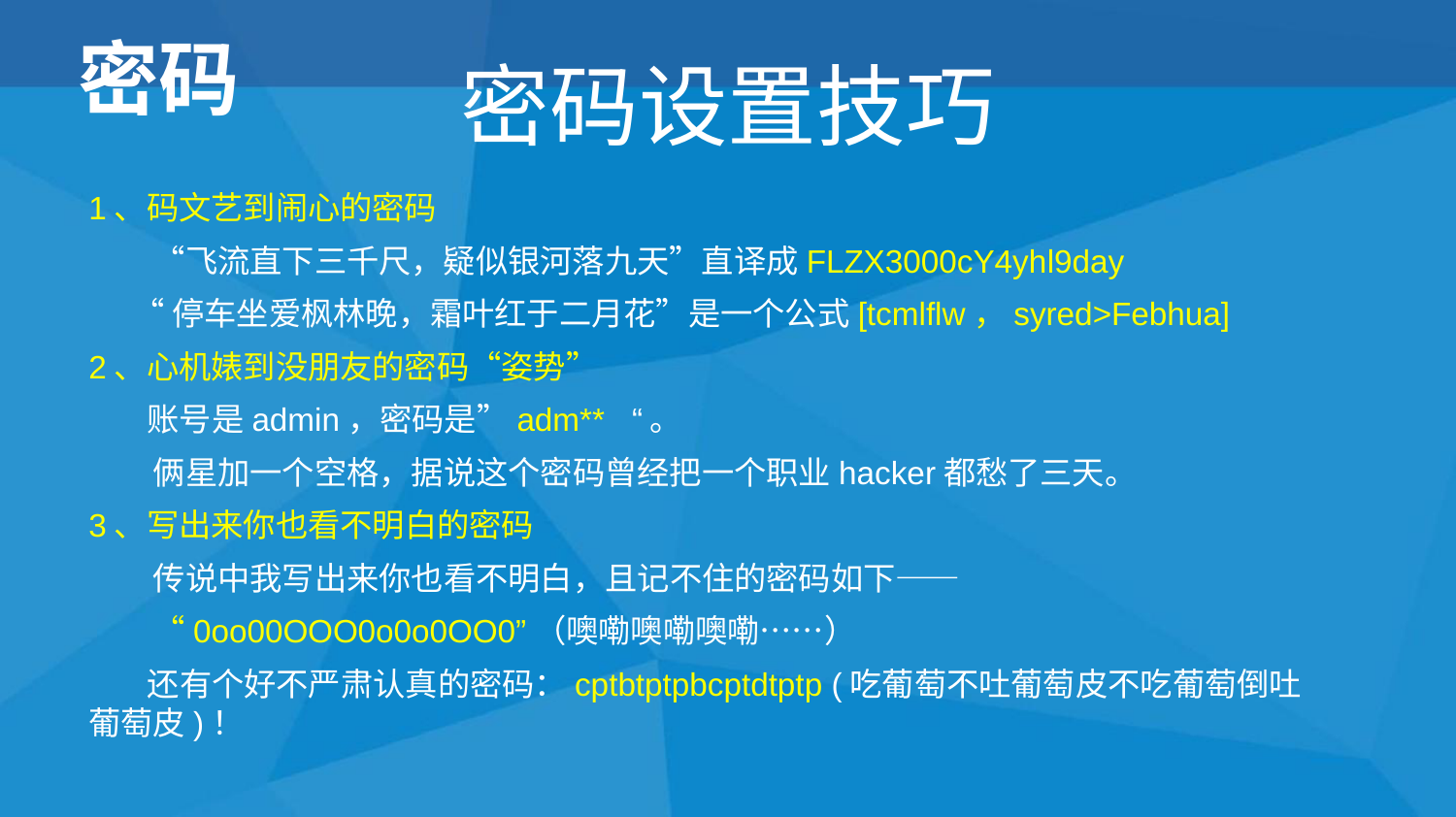

密码
# 密码设置技巧
1、码文艺到闹心的密码
　　“飞流直下三千尺，疑似银河落九天”直译成FLZX3000cY4yhl9day
      “停车坐爱枫林晚，霜叶红于二月花”是一个公式[tcmlflw，syred>Febhua]
2、心机婊到没朋友的密码“姿势”
       账号是admin，密码是”adm**   “。
　　俩星加一个空格，据说这个密码曾经把一个职业hacker都愁了三天。
3、写出来你也看不明白的密码
　　传说中我写出来你也看不明白，且记不住的密码如下——
　　“0oo00OOO0o0o0OO0”（噢嘞噢嘞噢嘞……）
       还有个好不严肃认真的密码：cptbtptpbcptdtptp (吃葡萄不吐葡萄皮不吃葡萄倒吐葡萄皮)！